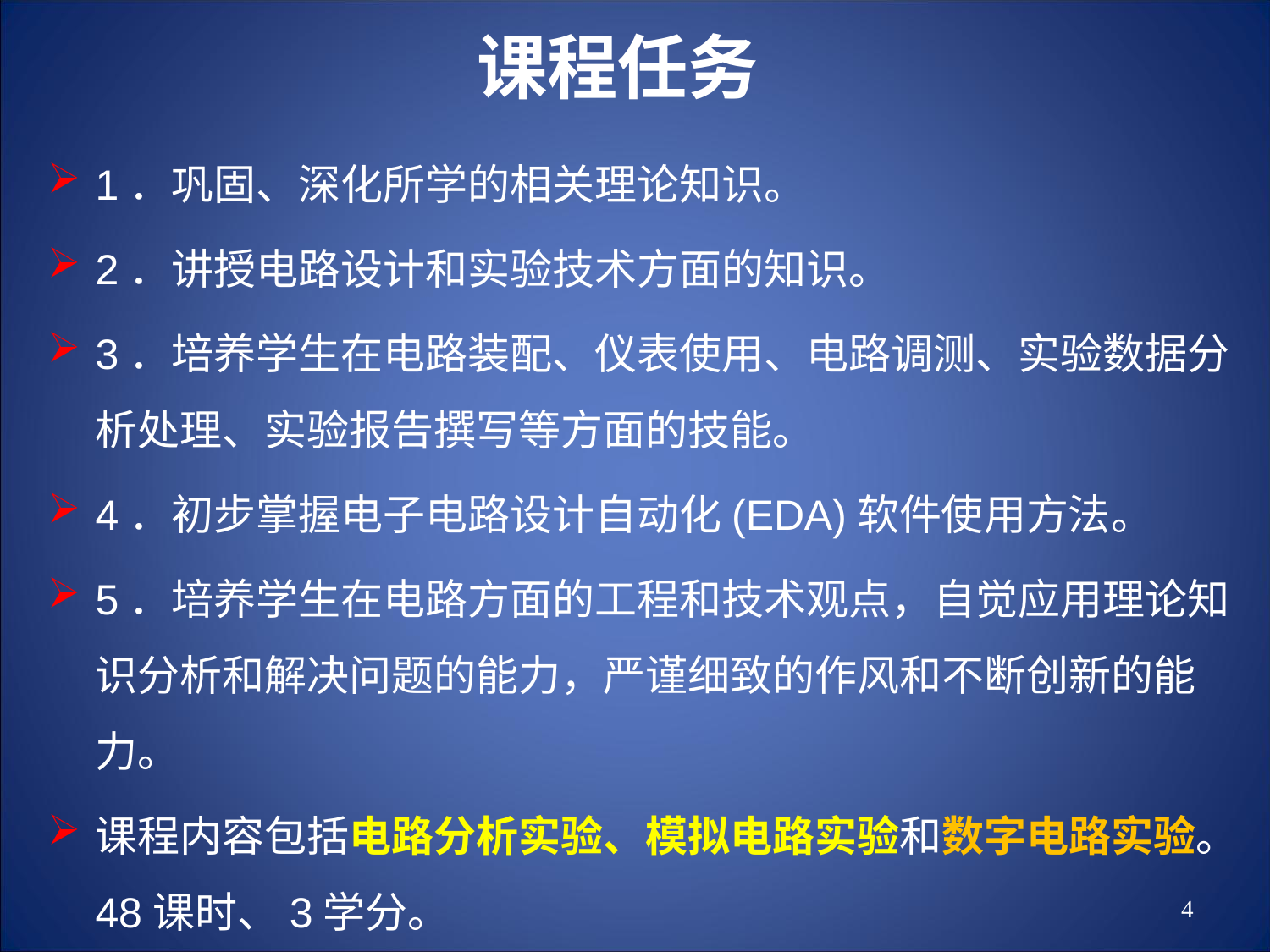

# 课程任务
1．巩固、深化所学的相关理论知识。
2．讲授电路设计和实验技术方面的知识。
3．培养学生在电路装配、仪表使用、电路调测、实验数据分析处理、实验报告撰写等方面的技能。
4．初步掌握电子电路设计自动化(EDA)软件使用方法。
5．培养学生在电路方面的工程和技术观点，自觉应用理论知识分析和解决问题的能力，严谨细致的作风和不断创新的能力。
课程内容包括电路分析实验、模拟电路实验和数字电路实验。48课时、3学分。
4